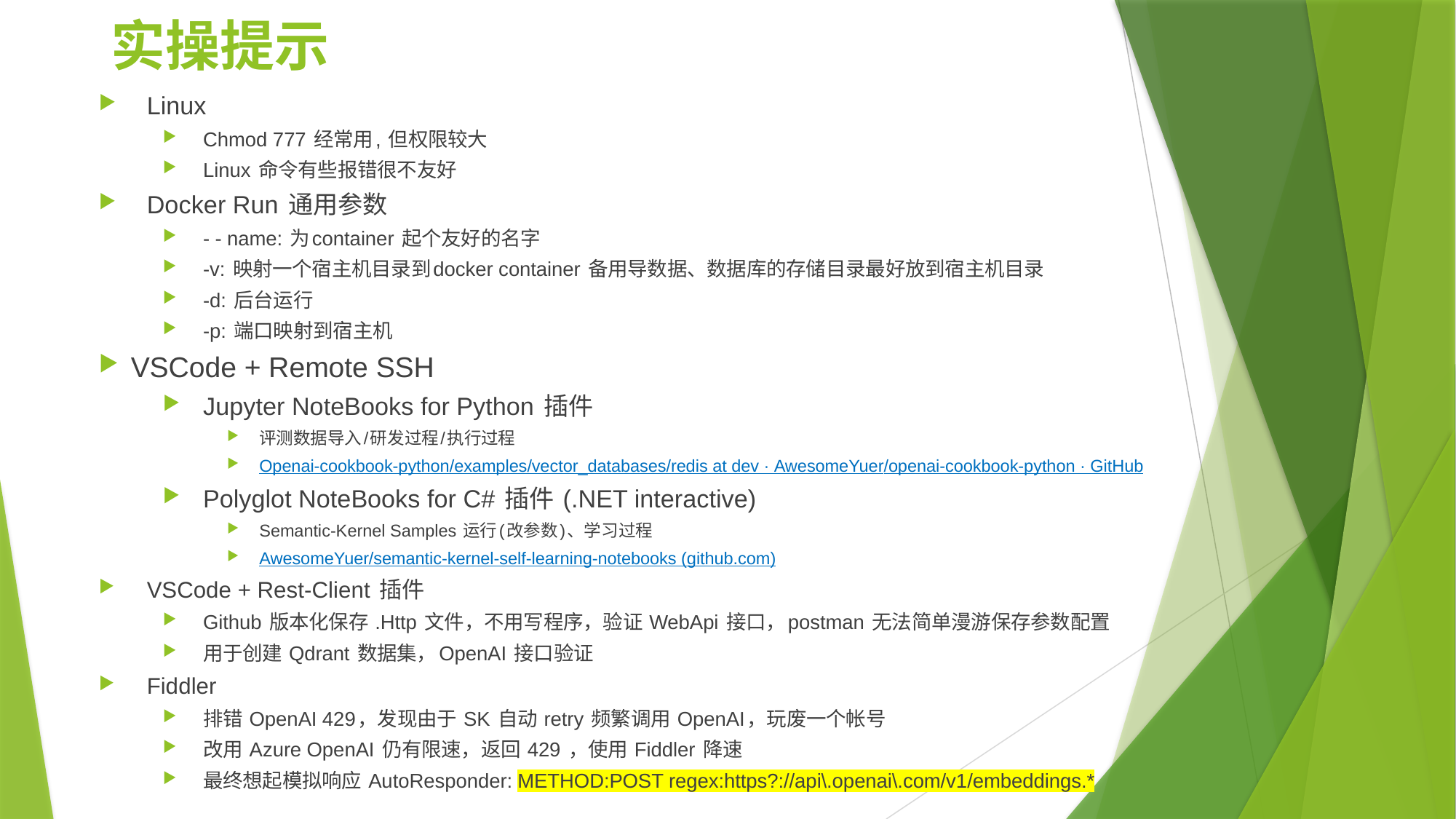

# 实操提示
Linux
Chmod 777 经常用, 但权限较大
Linux 命令有些报错很不友好
Docker Run 通用参数
- - name: 为container 起个友好的名字
-v: 映射一个宿主机目录到docker container 备用导数据、数据库的存储目录最好放到宿主机目录
-d: 后台运行
-p: 端口映射到宿主机
VSCode + Remote SSH
Jupyter NoteBooks for Python 插件
评测数据导入/研发过程/执行过程
Openai-cookbook-python/examples/vector_databases/redis at dev · AwesomeYuer/openai-cookbook-python · GitHub
Polyglot NoteBooks for C# 插件 (.NET interactive)
Semantic-Kernel Samples 运行(改参数)、学习过程
AwesomeYuer/semantic-kernel-self-learning-notebooks (github.com)
VSCode + Rest-Client 插件
Github 版本化保存 .Http 文件，不用写程序，验证 WebApi 接口，postman 无法简单漫游保存参数配置
用于创建 Qdrant 数据集，OpenAI 接口验证
Fiddler
排错 OpenAI 429，发现由于 SK 自动 retry 频繁调用 OpenAI，玩废一个帐号
改用 Azure OpenAI 仍有限速，返回 429 ，使用 Fiddler 降速
最终想起模拟响应 AutoResponder: METHOD:POST regex:https?://api\.openai\.com/v1/embeddings.*